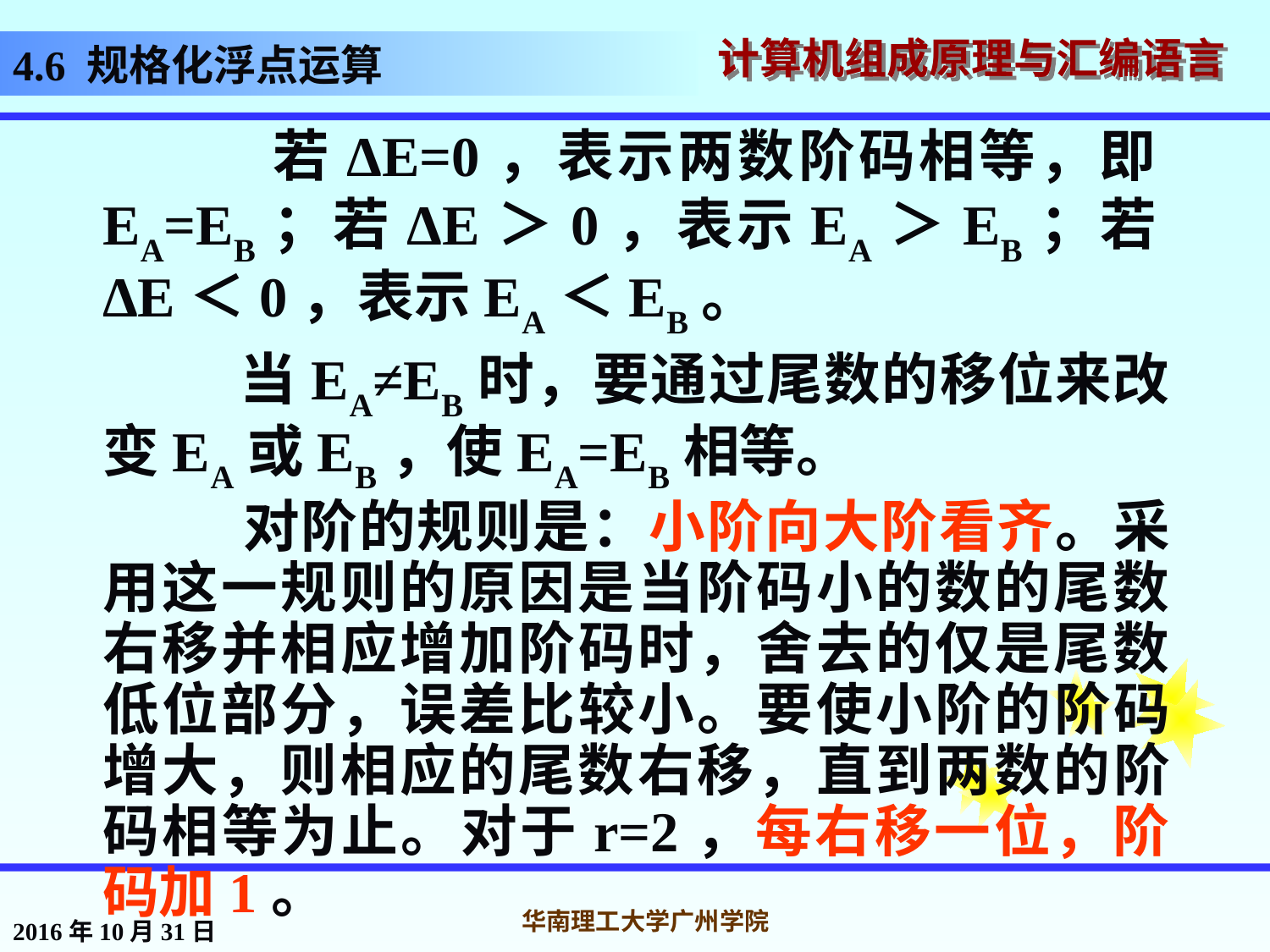

# 4.6 规格化浮点运算
            若ΔE=0，表示两数阶码相等，即EA=EB；若ΔE＞0，表示EA＞EB；若ΔE＜0，表示EA＜EB。
            当EA≠EB时，要通过尾数的移位来改变EA或EB，使EA=EB相等。
            对阶的规则是：小阶向大阶看齐。采用这一规则的原因是当阶码小的数的尾数右移并相应增加阶码时，舍去的仅是尾数低位部分，误差比较小。要使小阶的阶码增大，则相应的尾数右移，直到两数的阶码相等为止。对于r=2，每右移一位，阶码加1。
2016年10月31日
华南理工大学广州学院